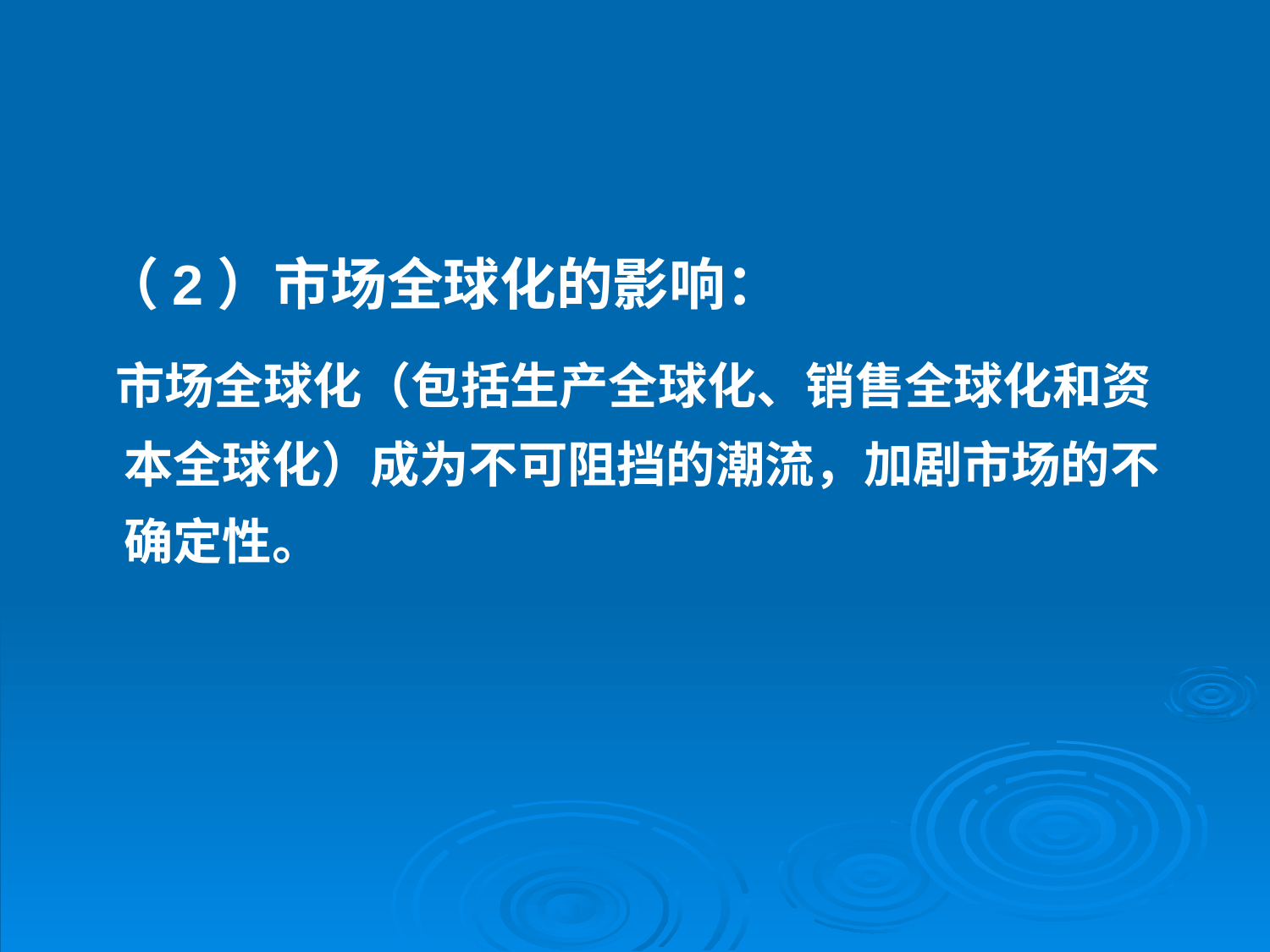

#
 （2）市场全球化的影响：
  市场全球化（包括生产全球化、销售全球化和资本全球化）成为不可阻挡的潮流，加剧市场的不确定性。